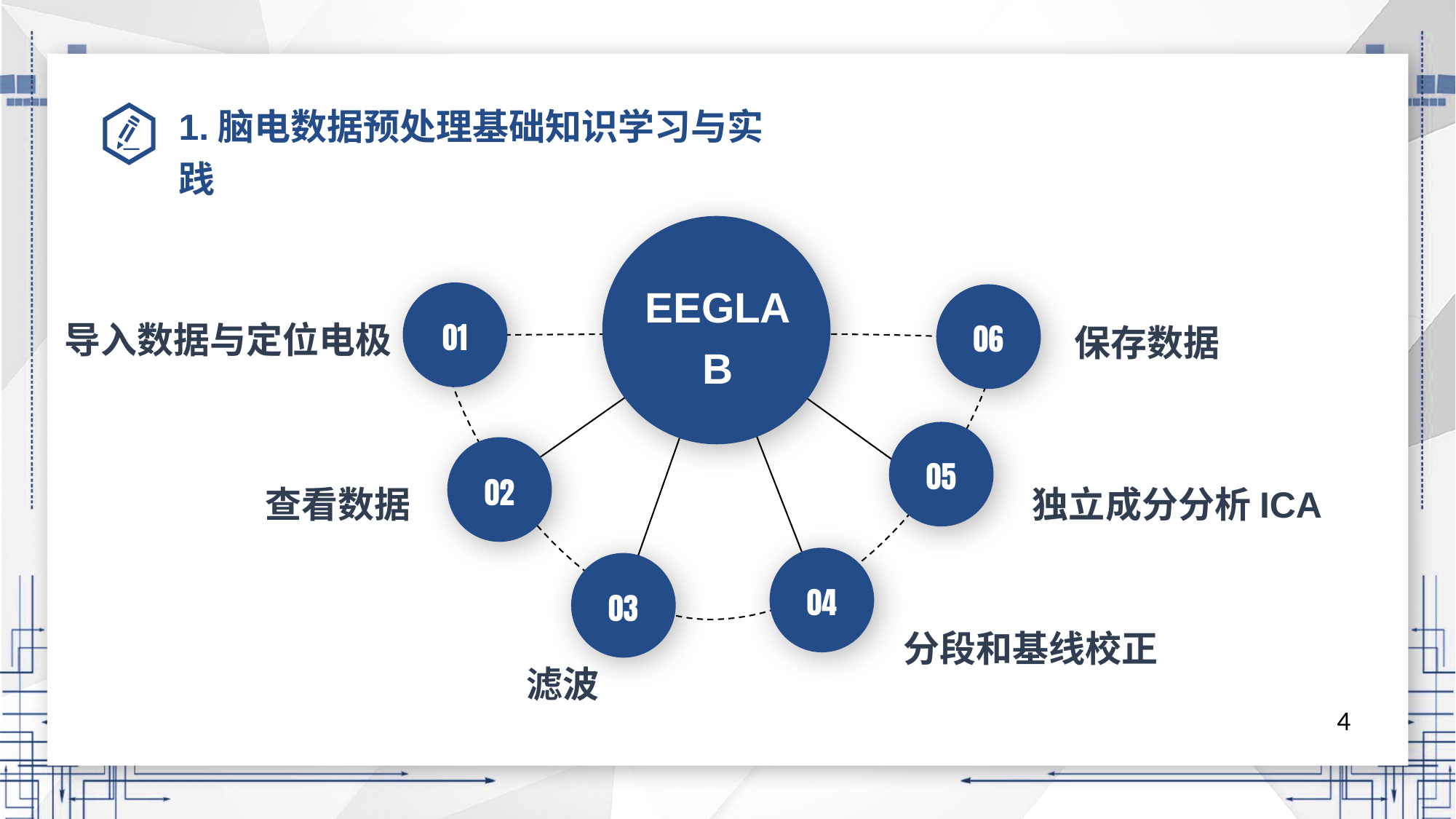

# 1.脑电数据预处理基础知识学习与实践

EEGLAB
01
06
导入数据与定位电极
保存数据

05
02
查看数据
独立成分分析ICA
04
03
分段和基线校正
滤波
4